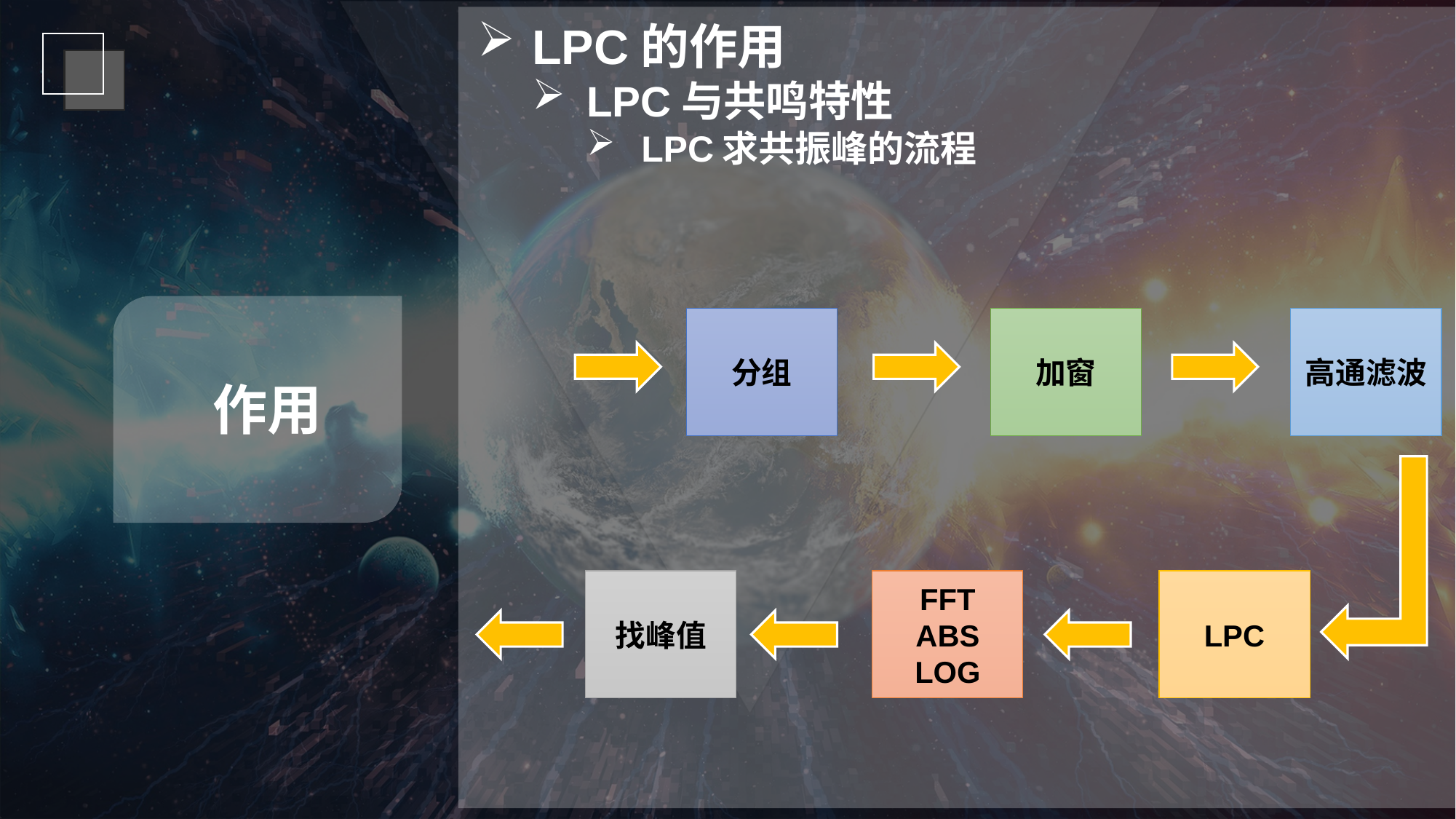

LPC的作用
LPC与共鸣特性
LPC求共振峰的流程

作用
分组
加窗
高通滤波

找峰值
FFT
ABS
LOG
LPC